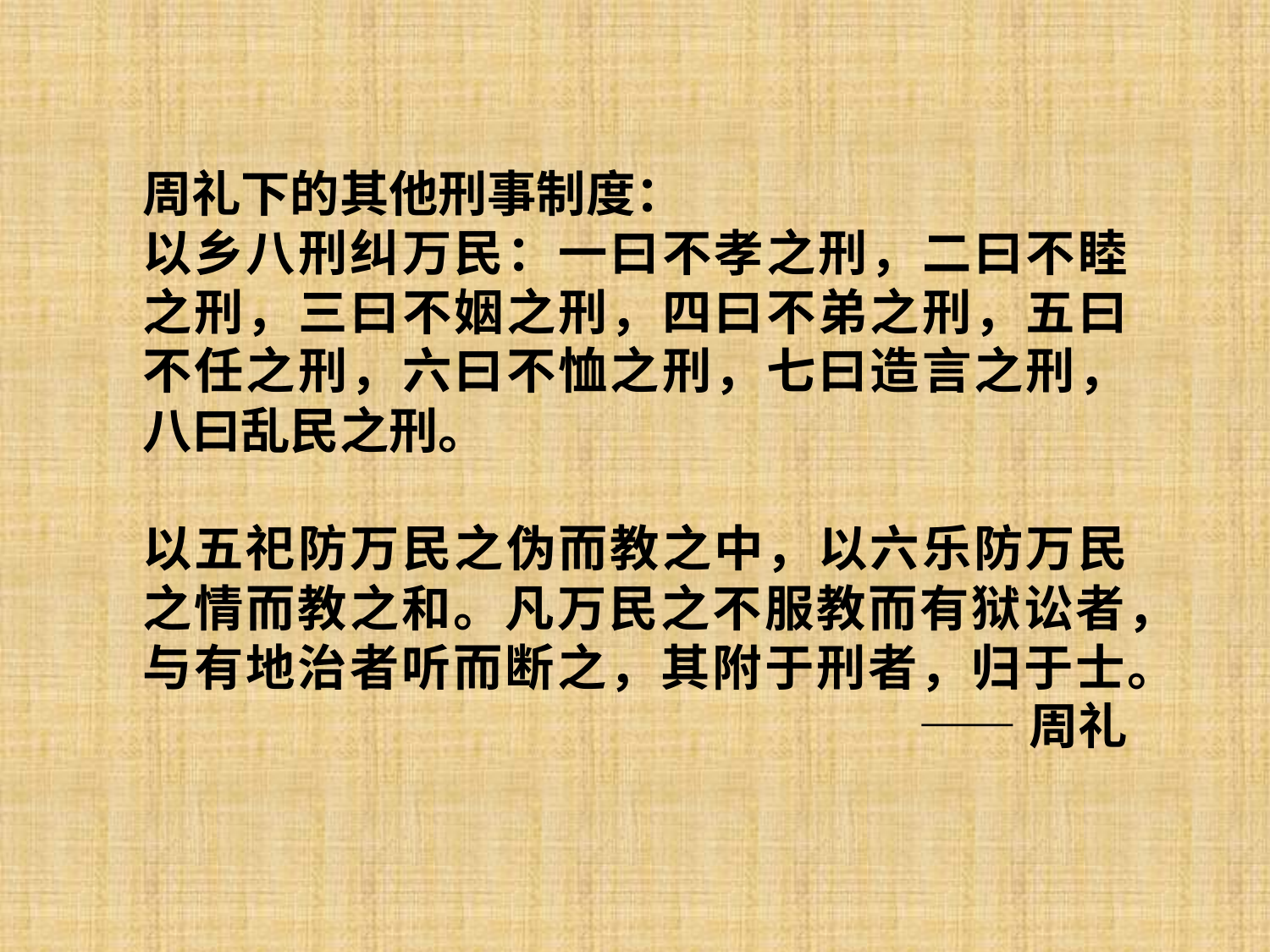

周礼下的其他刑事制度：
以乡八刑纠万民：一曰不孝之刑，二曰不睦之刑，三曰不姻之刑，四曰不弟之刑，五曰不任之刑，六曰不恤之刑，七曰造言之刑，八曰乱民之刑。

以五祀防万民之伪而教之中，以六乐防万民之情而教之和。凡万民之不服教而有狱讼者，与有地治者听而断之，其附于刑者，归于士。
——周礼